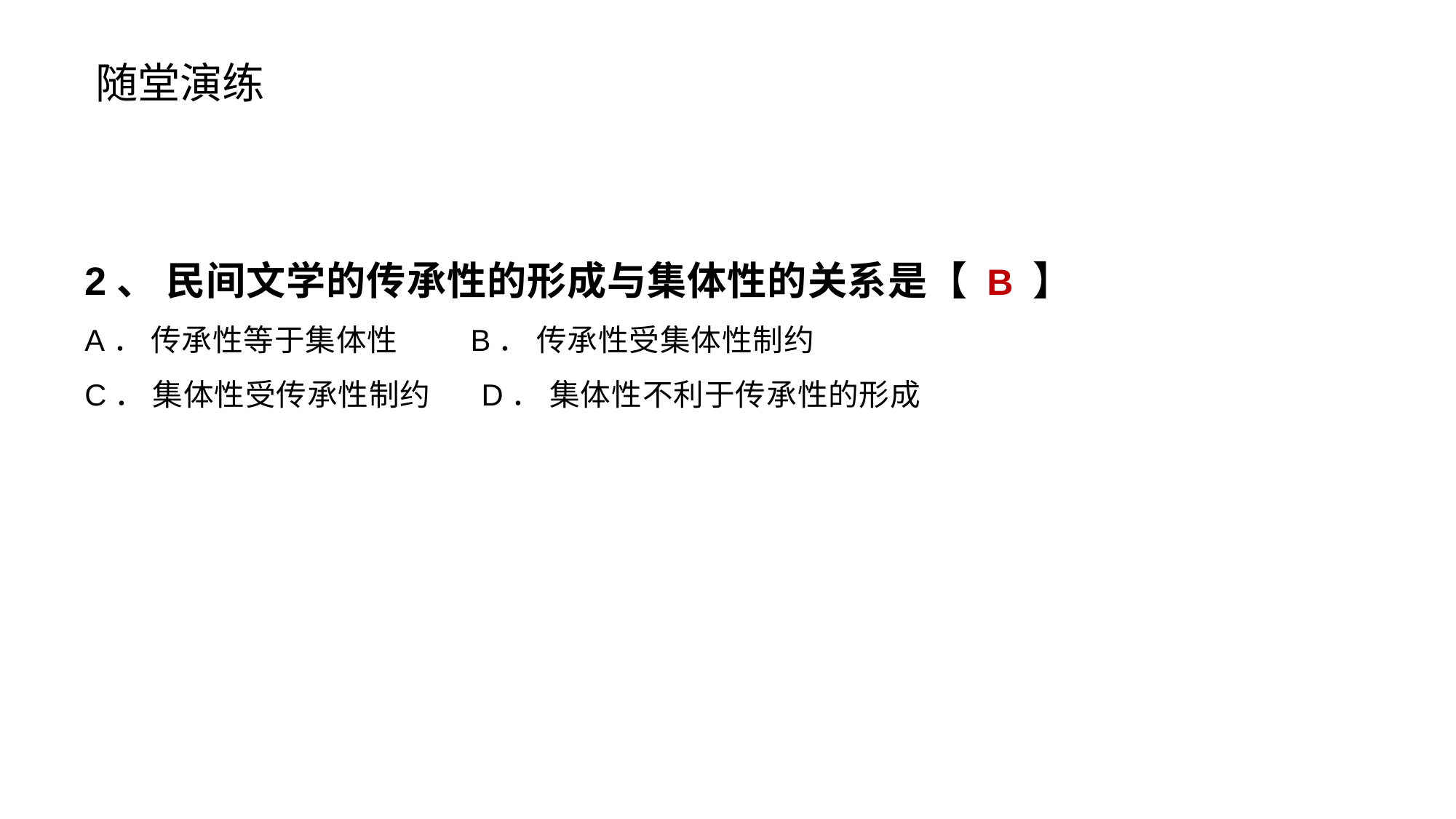

随堂演练
2、 民间文学的传承性的形成与集体性的关系是【 B 】
A． 传承性等于集体性         B． 传承性受集体性制约
C． 集体性受传承性制约      D． 集体性不利于传承性的形成